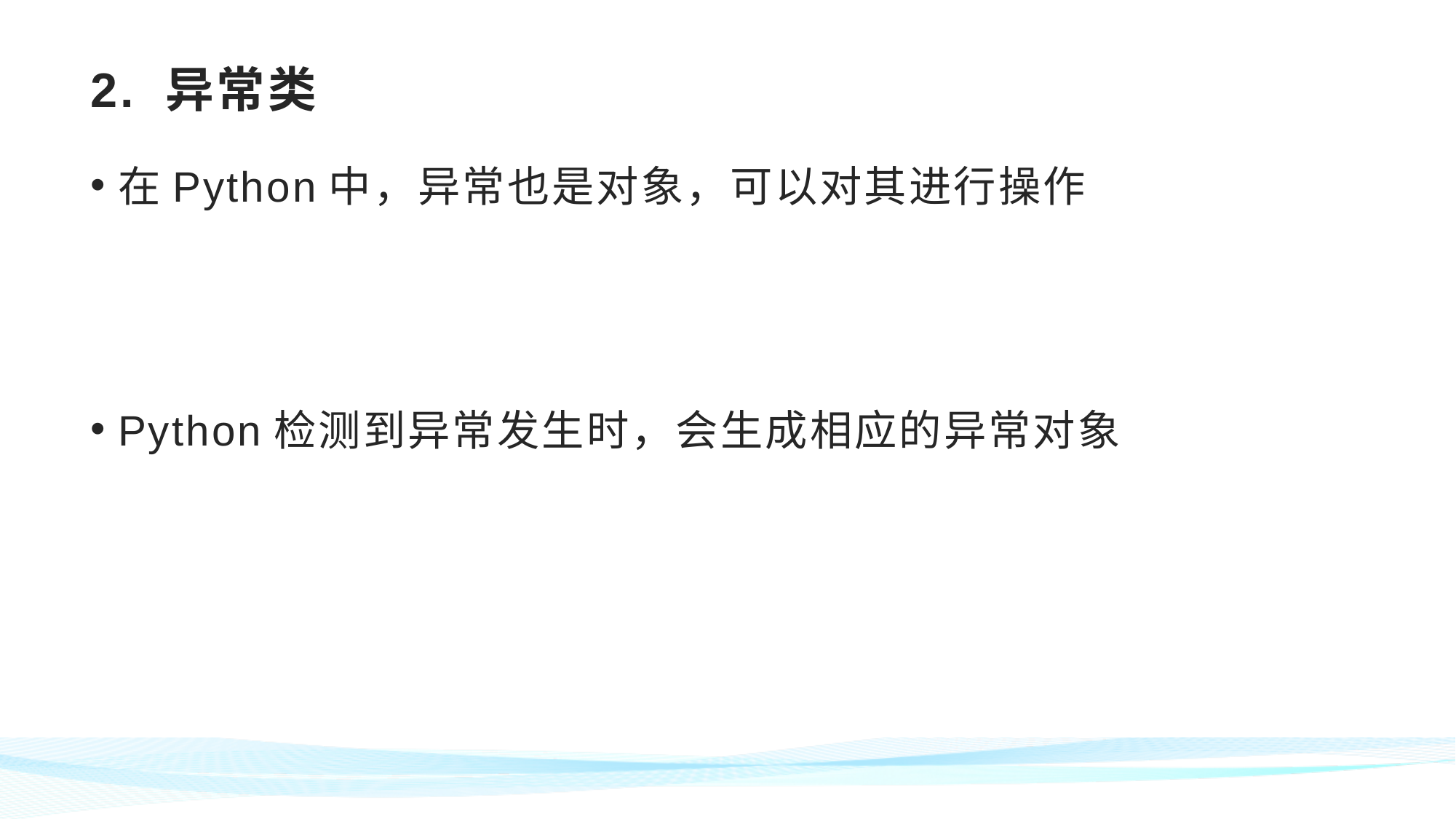

# 2. 异常类
在Python中，异常也是对象，可以对其进行操作

Python检测到异常发生时，会生成相应的异常对象